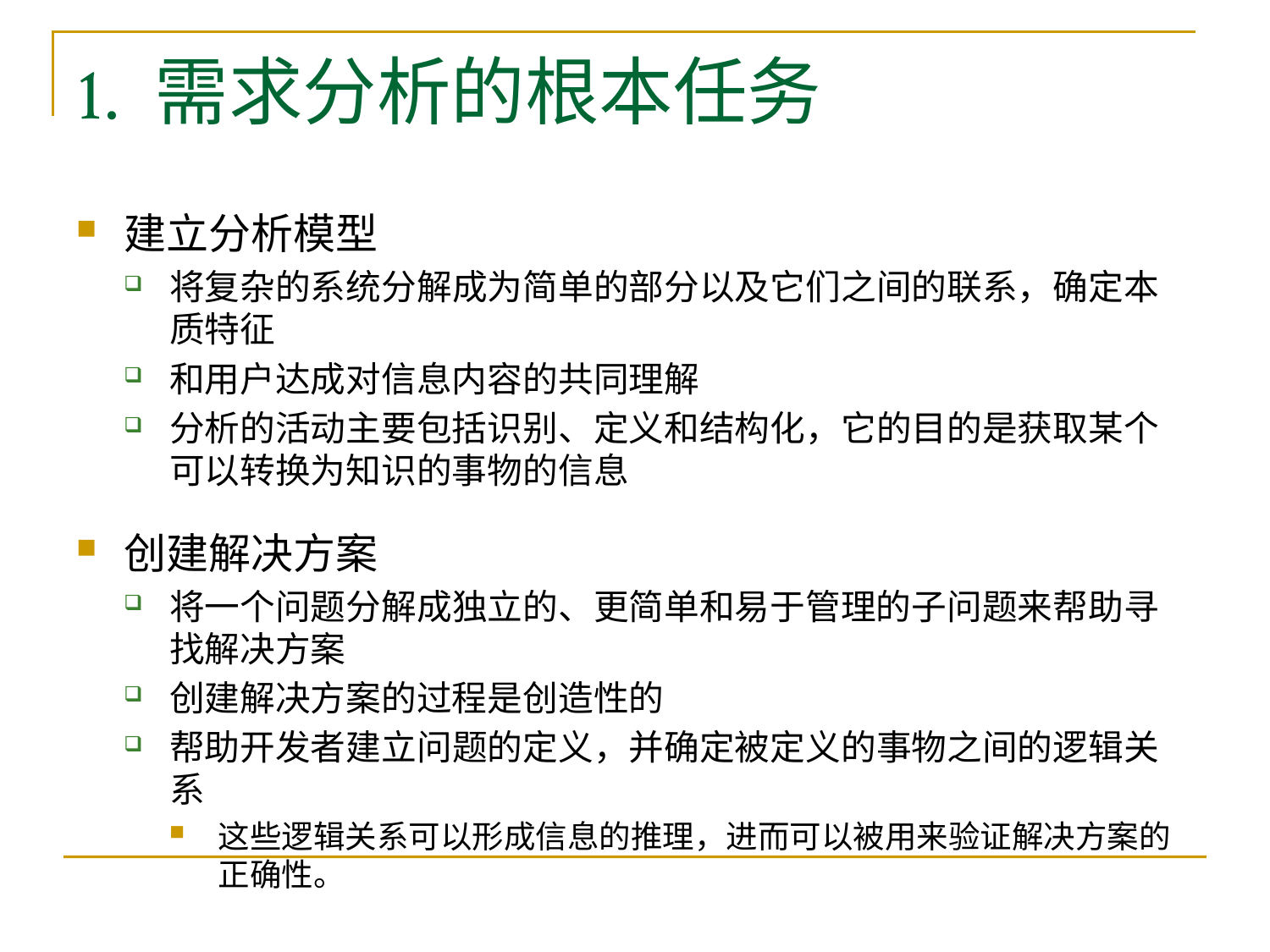

# 1. 需求分析的根本任务
建立分析模型
将复杂的系统分解成为简单的部分以及它们之间的联系，确定本质特征
和用户达成对信息内容的共同理解
分析的活动主要包括识别、定义和结构化，它的目的是获取某个可以转换为知识的事物的信息

创建解决方案
将一个问题分解成独立的、更简单和易于管理的子问题来帮助寻找解决方案
创建解决方案的过程是创造性的
帮助开发者建立问题的定义，并确定被定义的事物之间的逻辑关系
这些逻辑关系可以形成信息的推理，进而可以被用来验证解决方案的正确性。